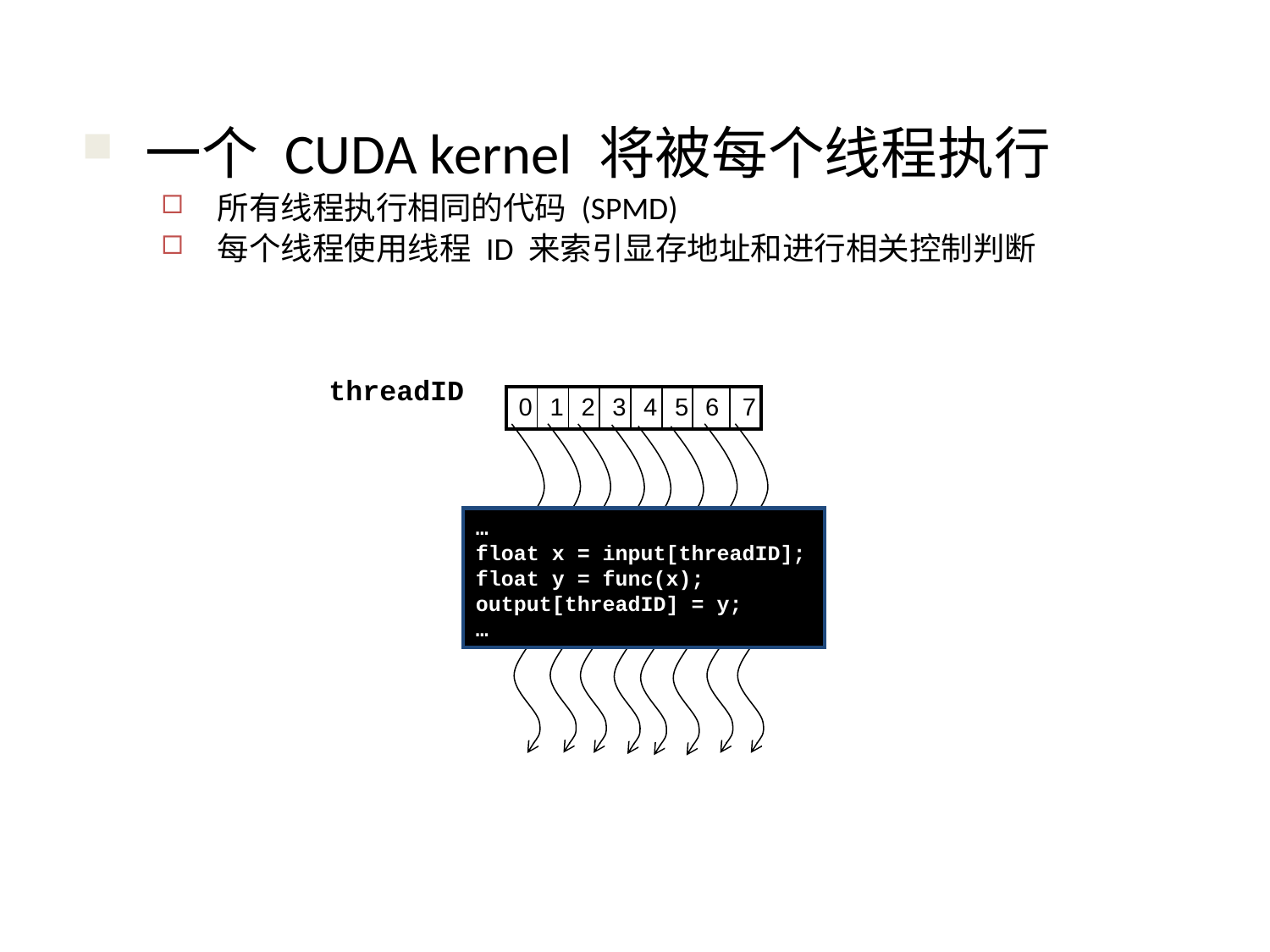

一个 CUDA kernel 将被每个线程执行
所有线程执行相同的代码 (SPMD)
每个线程使用线程 ID 来索引显存地址和进行相关控制判断
threadID

…
float x = input[threadID];
float y = func(x);
output[threadID] = y;
…
| 0 | 1 | 2 | 3 | 4 | 5 | 6 | 7 |
| --- | --- | --- | --- | --- | --- | --- | --- |